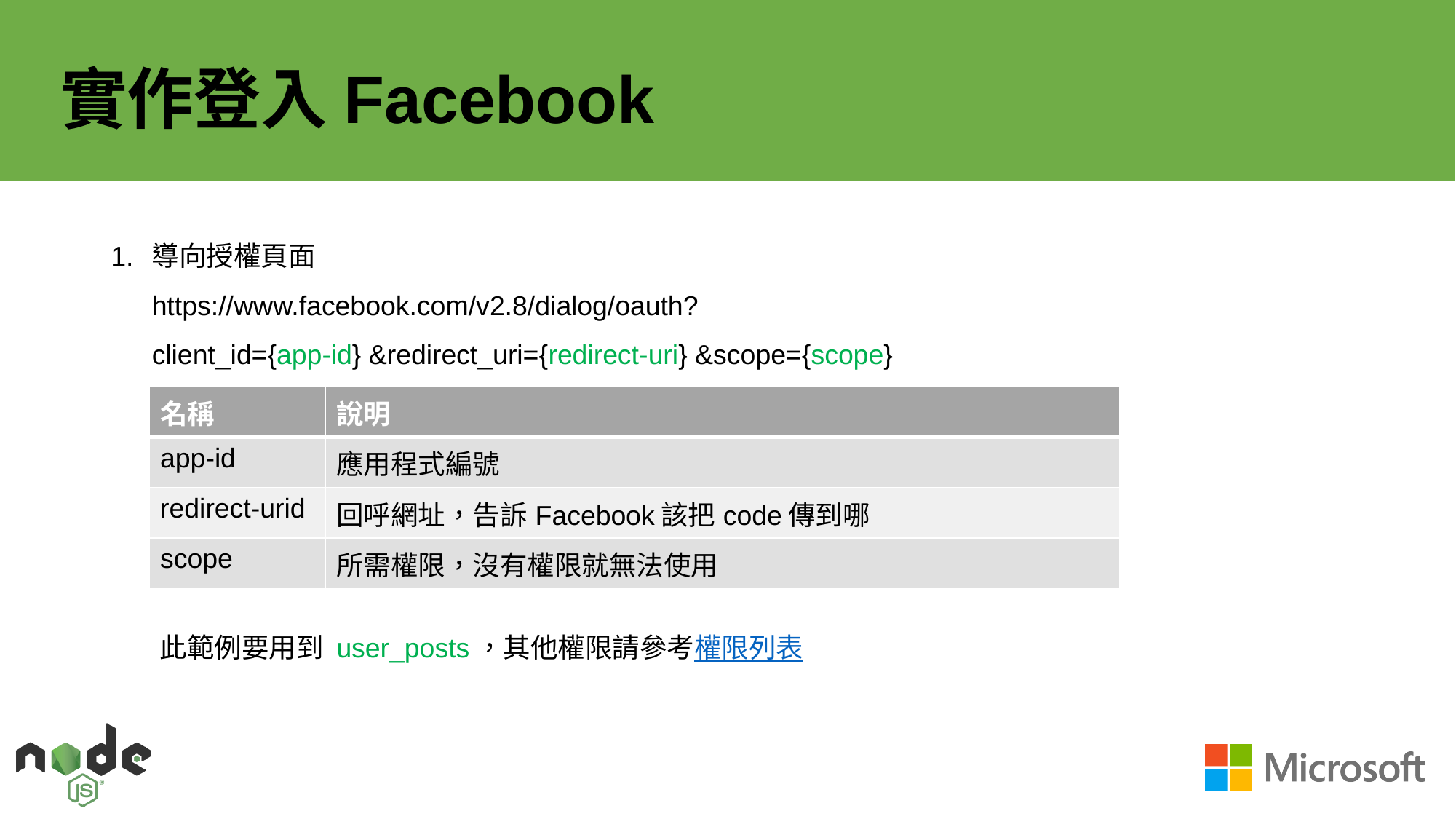

# 實作登入Facebook
導向授權頁面
https://www.facebook.com/v2.8/dialog/oauth?
client_id={app-id} &redirect_uri={redirect-uri} &scope={scope}
| 名稱 | 說明 |
| --- | --- |
| app-id | 應用程式編號 |
| redirect-urid | 回呼網址，告訴Facebook該把code傳到哪 |
| scope | 所需權限，沒有權限就無法使用 |
此範例要用到 user_posts，其他權限請參考權限列表